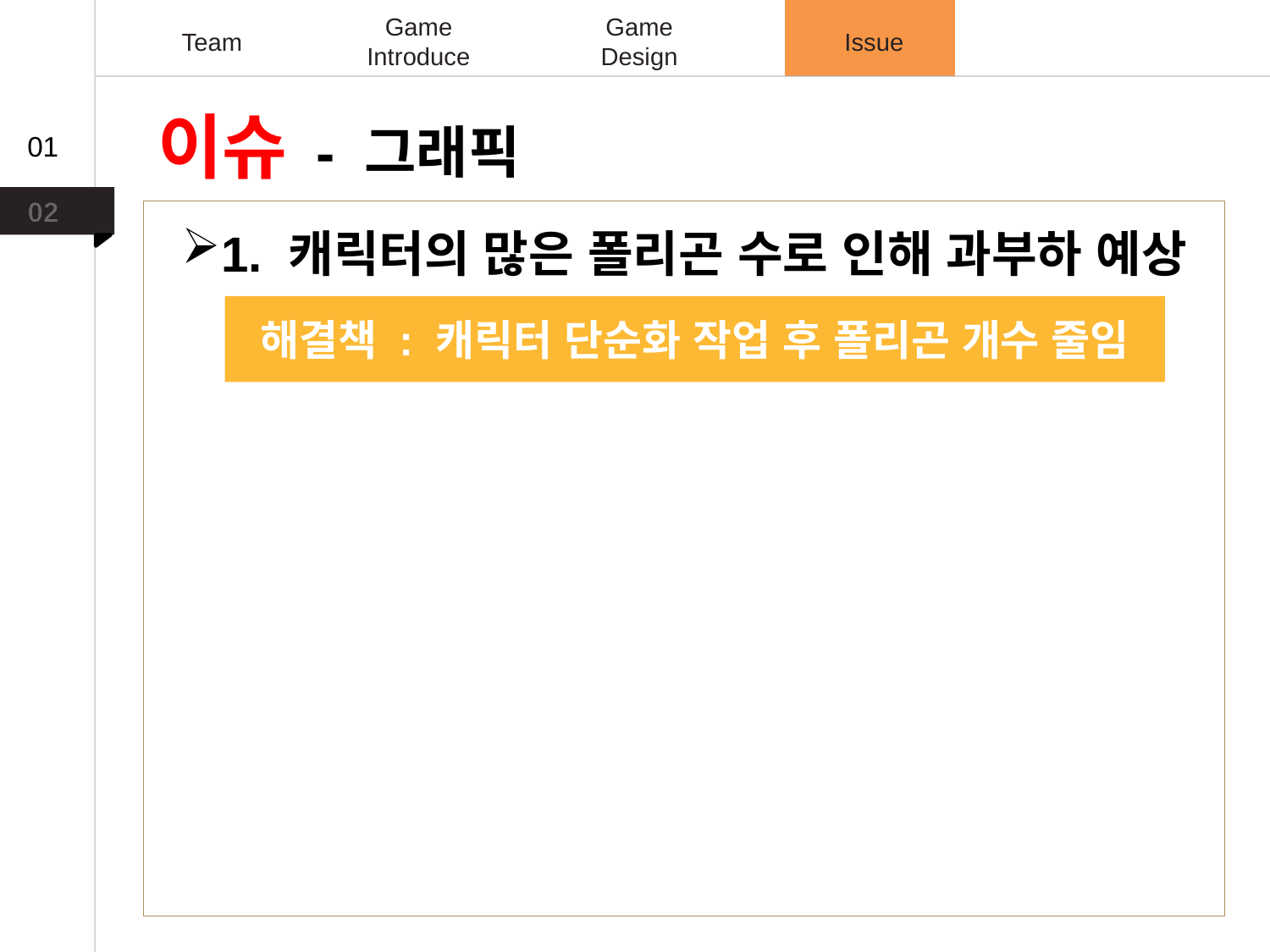

Game
Introduce
Game
Design
Team
Issue
이슈 - 그래픽
01

02

1. 캐릭터의 많은 폴리곤 수로 인해 과부하 예상

해결책 : 캐릭터 단순화 작업 후 폴리곤 개수 줄임